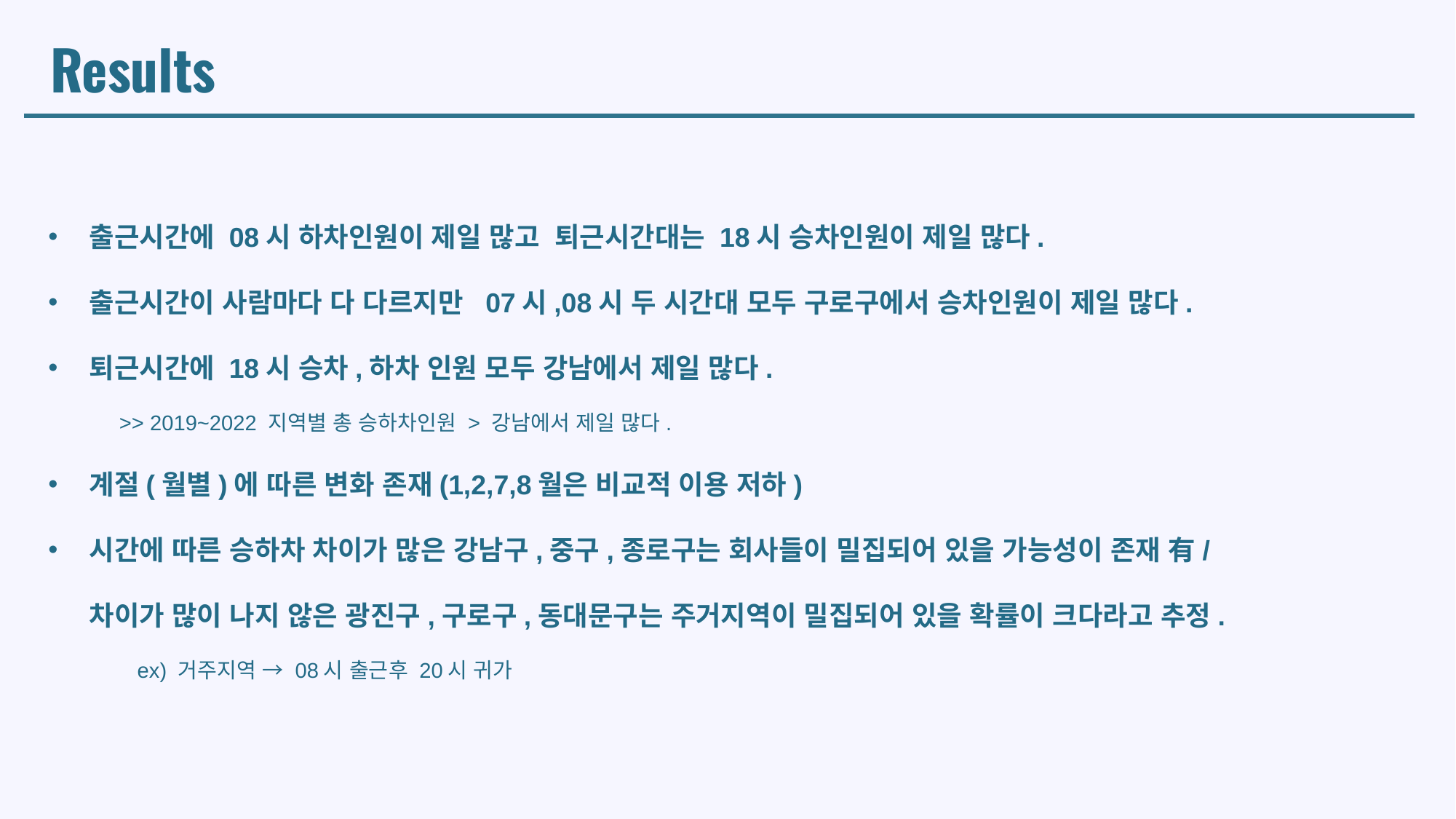

Results
출근시간에 08시 하차인원이 제일 많고  퇴근시간대는 18시 승차인원이 제일 많다.
출근시간이 사람마다 다 다르지만  07시,08시 두 시간대 모두 구로구에서 승차인원이 제일 많다.
퇴근시간에 18시 승차,하차 인원 모두 강남에서 제일 많다.
     >> 2019~2022 지역별 총 승하차인원 > 강남에서 제일 많다.
계절(월별)에 따른 변화 존재(1,2,7,8월은 비교적 이용 저하)
시간에 따른 승하차 차이가 많은 강남구,중구,종로구는 회사들이 밀집되어 있을 가능성이 존재 有/
차이가 많이 나지 않은 광진구,구로구,동대문구는 주거지역이 밀집되어 있을 확률이 크다라고 추정.
        ex) 거주지역 → 08시 출근후 20시 귀가